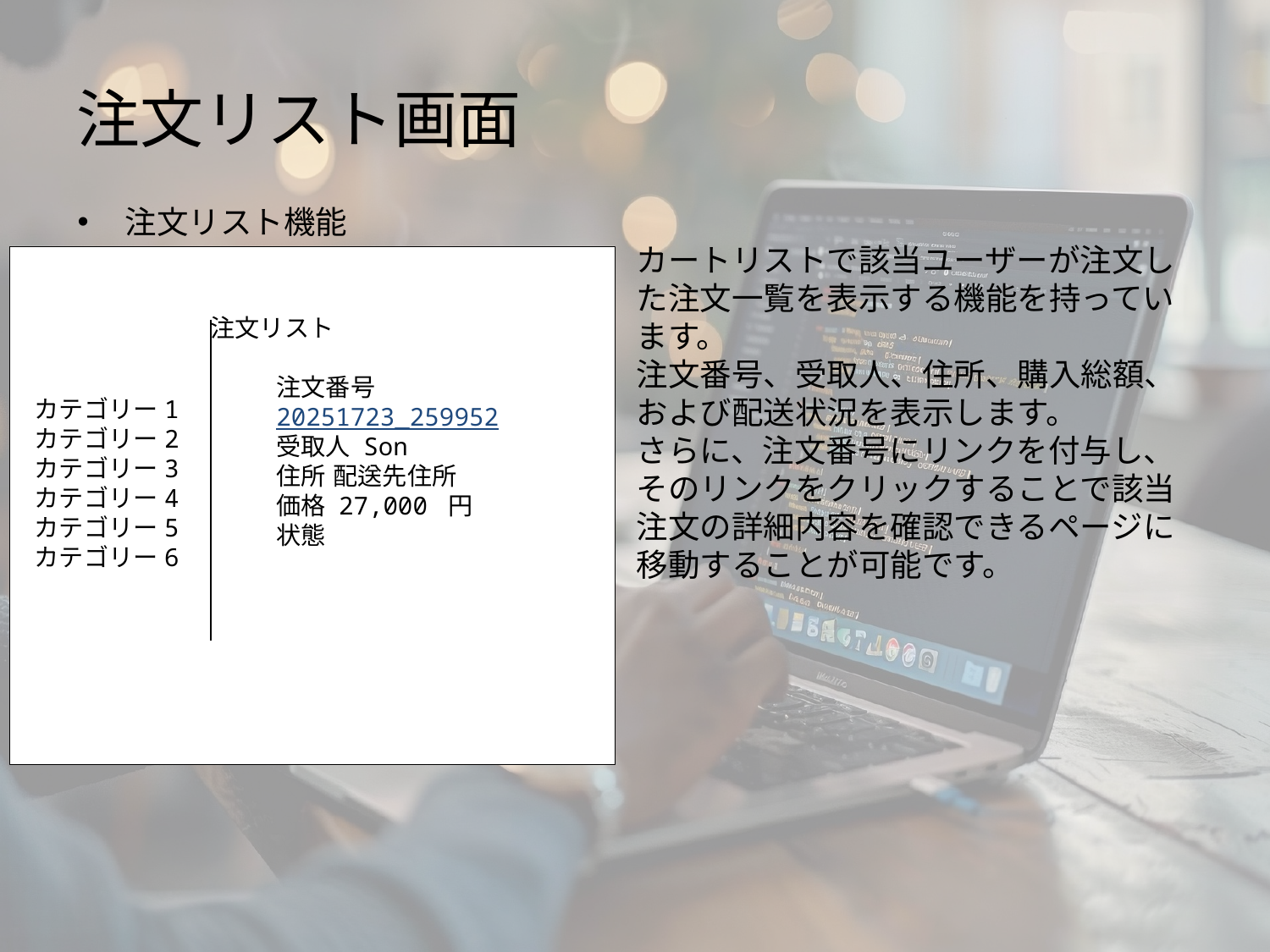

# 注文リスト画面
注文リスト機能

カートリストで該当ユーザーが注文した注文一覧を表示する機能を持っています。
注文番号、受取人、住所、購入総額、および配送状況を表示します。
さらに、注文番号にリンクを付与し、そのリンクをクリックすることで該当注文の詳細内容を確認できるページに移動することが可能です。
          注文リスト

注文番号 20251723_259952
受取人 Son
住所 配送先住所
価格 27,000 円
状態

カテゴリー1
カテゴリー2
カテゴリー3
カテゴリー4
カテゴリー5
カテゴリー6